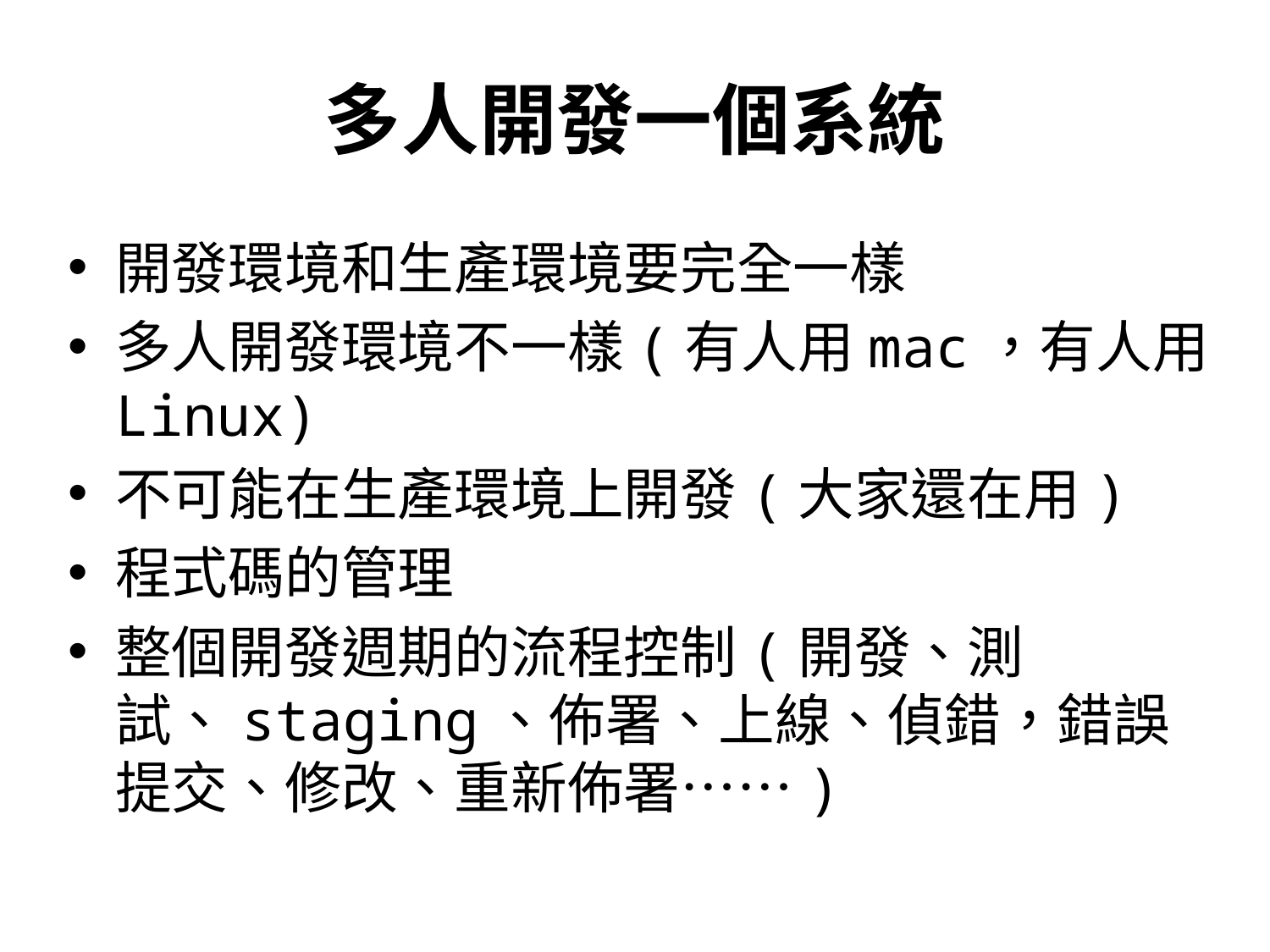

# 多人開發一個系統
開發環境和生產環境要完全一樣
多人開發環境不一樣(有人用mac，有人用Linux)
不可能在生產環境上開發(大家還在用)
程式碼的管理
整個開發週期的流程控制(開發、測試、staging、佈署、上線、偵錯，錯誤提交、修改、重新佈署……)